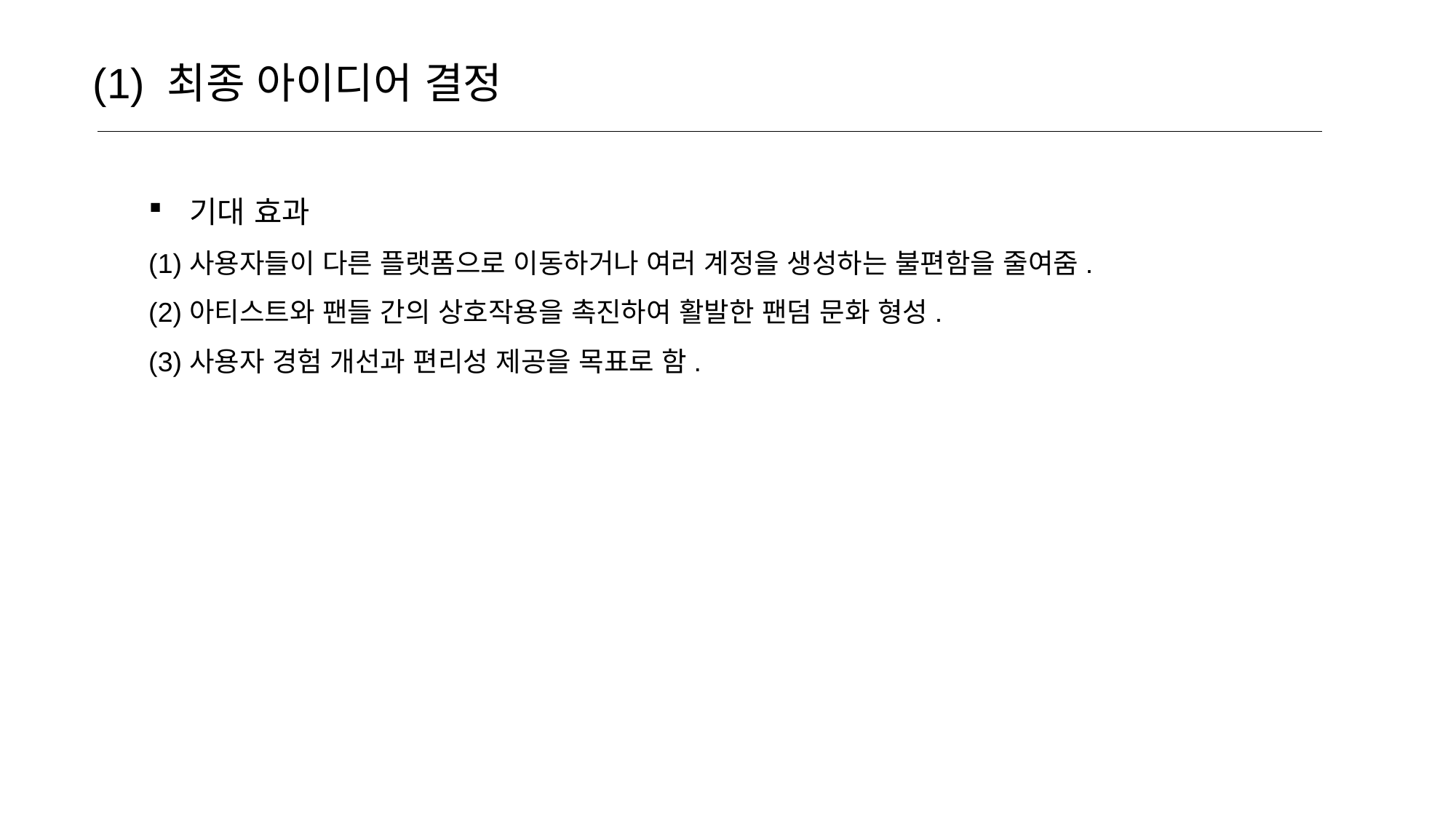

(1) 최종 아이디어 결정
기대 효과
사용자들이 다른 플랫폼으로 이동하거나 여러 계정을 생성하는 불편함을 줄여줌.
아티스트와 팬들 간의 상호작용을 촉진하여 활발한 팬덤 문화 형성.
사용자 경험 개선과 편리성 제공을 목표로 함.